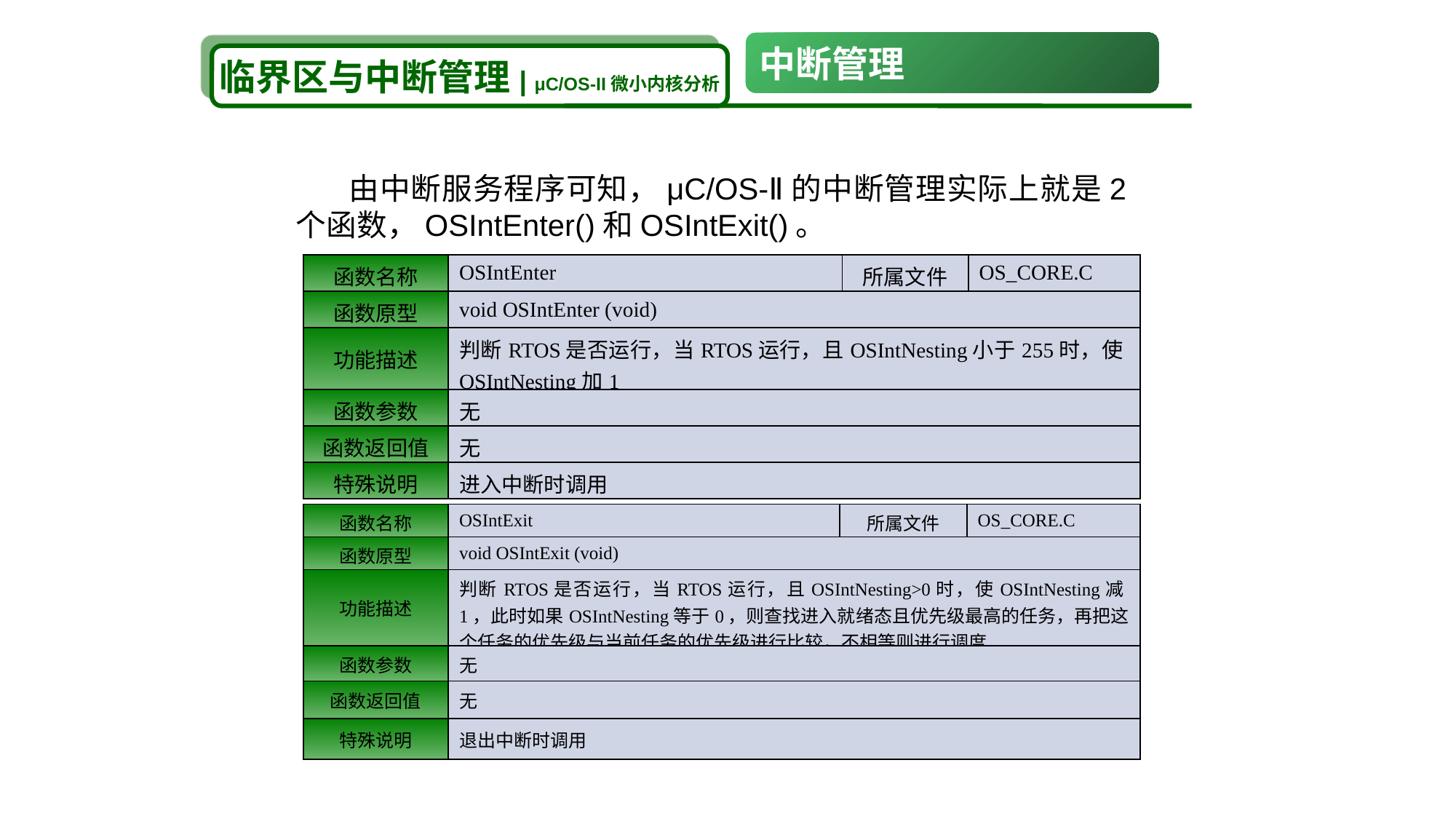

中断管理
#
临界区与中断管理| μC/OS-II微小内核分析

      由中断服务程序可知，μC/OS-Ⅱ的中断管理实际上就是2个函数，OSIntEnter()和OSIntExit()。
| 函数名称 | OSIntEnter | 所属文件 | OS\_CORE.C |
| --- | --- | --- | --- |
| 函数原型 | void OSIntEnter (void) |  |  |
| 功能描述 | 判断RTOS是否运行，当RTOS运行，且OSIntNesting小于255时，使OSIntNesting加1 |  |  |
| 函数参数 | 无 |  |  |
| 函数返回值 | 无 |  |  |
| 特殊说明 | 进入中断时调用 |  |  |
| 函数名称 | OSIntExit | 所属文件 | OS\_CORE.C |
| --- | --- | --- | --- |
| 函数原型 | void OSIntExit (void) |  |  |
| 功能描述 | 判断RTOS是否运行，当RTOS运行，且OSIntNesting>0时，使OSIntNesting减1，此时如果OSIntNesting等于0，则查找进入就绪态且优先级最高的任务，再把这个任务的优先级与当前任务的优先级进行比较，不相等则进行调度 |  |  |
| 函数参数 | 无 |  |  |
| 函数返回值 | 无 |  |  |
| 特殊说明 | 退出中断时调用 |  |  |